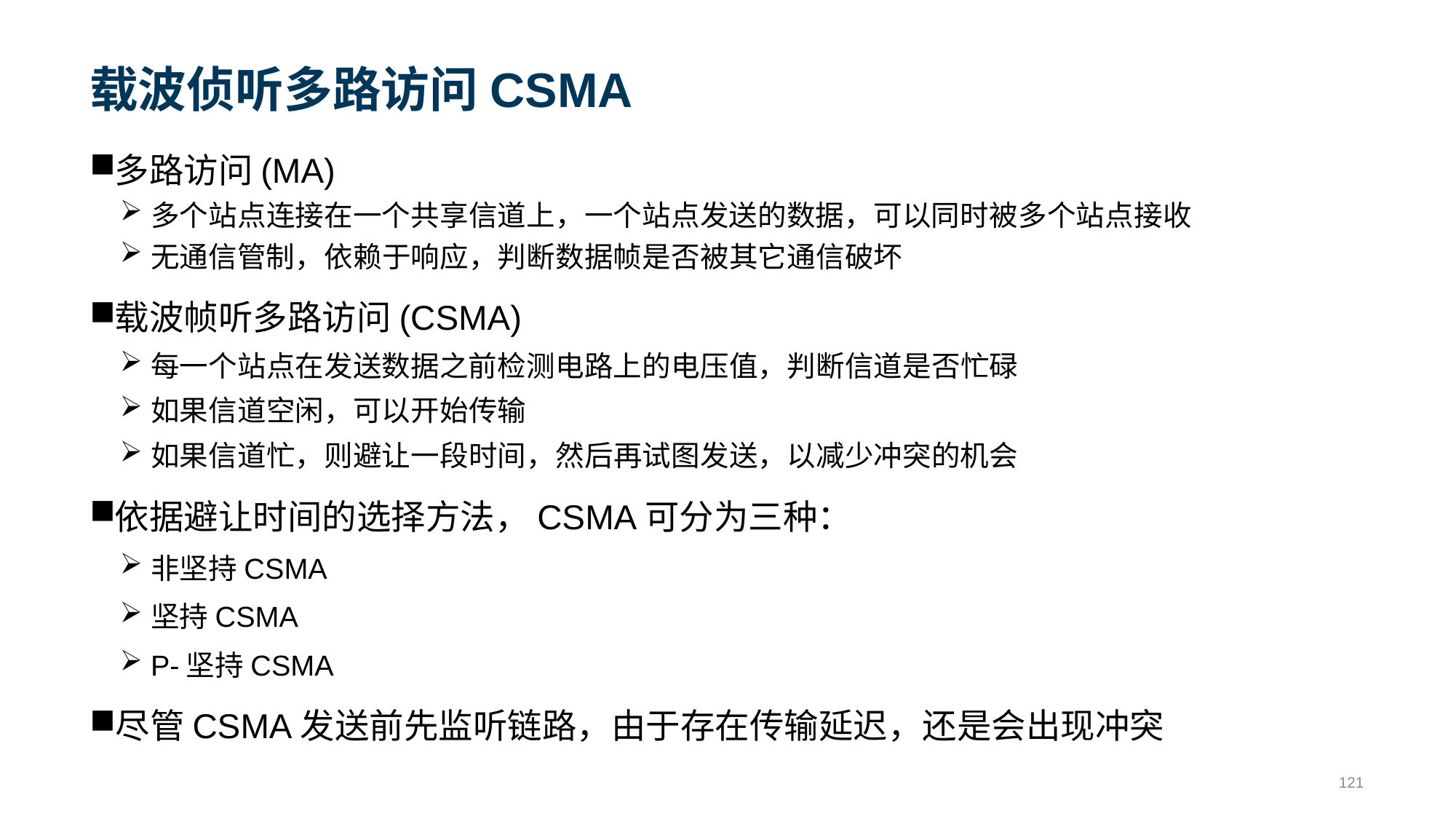

# 载波侦听多路访问CSMA
多路访问(MA)
多个站点连接在一个共享信道上，一个站点发送的数据，可以同时被多个站点接收
无通信管制，依赖于响应，判断数据帧是否被其它通信破坏
载波帧听多路访问(CSMA)
每一个站点在发送数据之前检测电路上的电压值，判断信道是否忙碌
如果信道空闲，可以开始传输
如果信道忙，则避让一段时间，然后再试图发送，以减少冲突的机会
依据避让时间的选择方法，CSMA可分为三种：
非坚持CSMA
坚持CSMA
P-坚持CSMA
尽管CSMA发送前先监听链路，由于存在传输延迟，还是会出现冲突

121